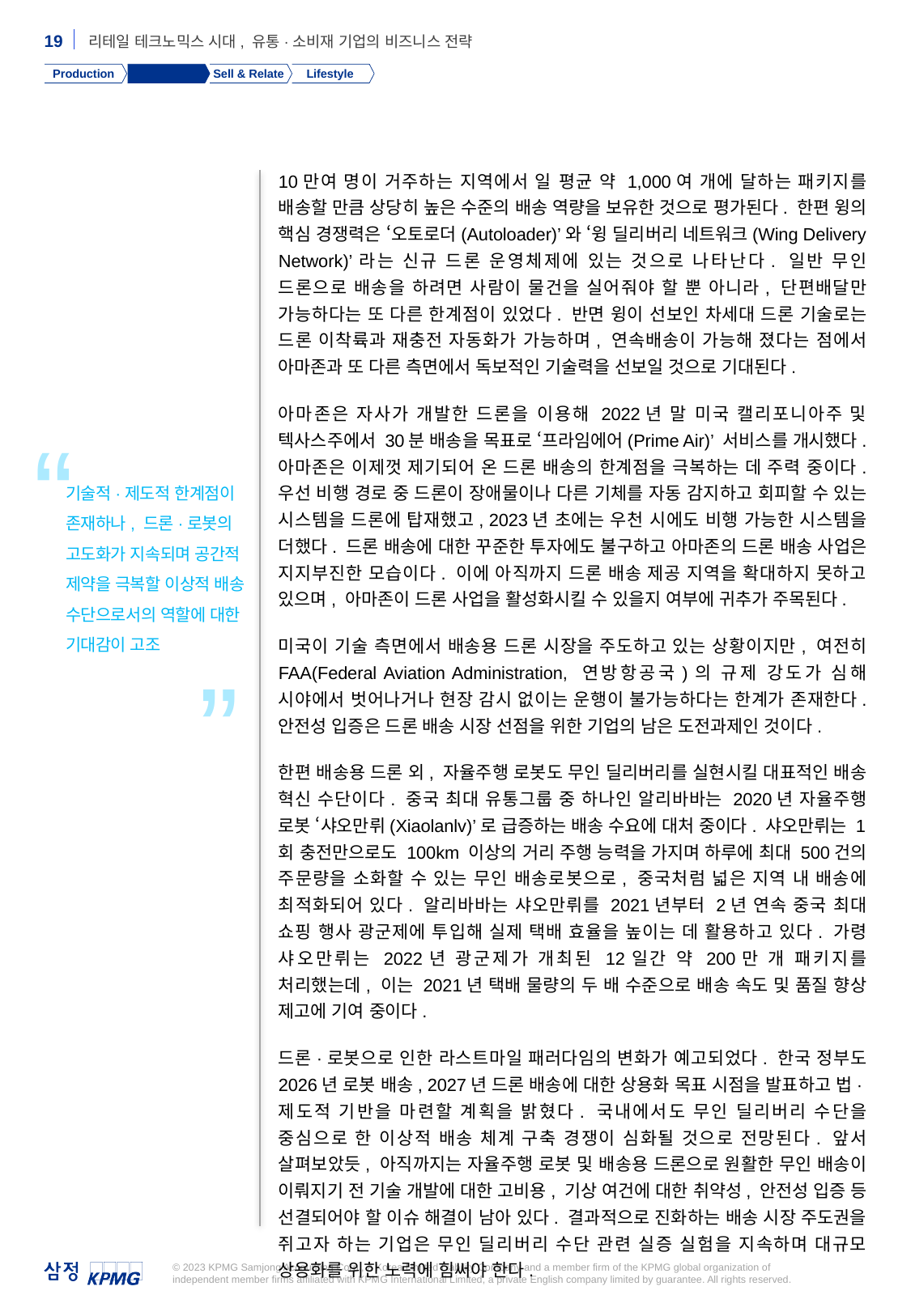

Production

Supply Chain
Sell & Relate
Lifestyle
10만여 명이 거주하는 지역에서 일 평균 약 1,000여 개에 달하는 패키지를 배송할 만큼 상당히 높은 수준의 배송 역량을 보유한 것으로 평가된다. 한편 윙의 핵심 경쟁력은 ‘오토로더(Autoloader)’와 ‘윙 딜리버리 네트워크(Wing Delivery Network)’라는 신규 드론 운영체제에 있는 것으로 나타난다. 일반 무인 드론으로 배송을 하려면 사람이 물건을 실어줘야 할 뿐 아니라, 단편배달만 가능하다는 또 다른 한계점이 있었다. 반면 윙이 선보인 차세대 드론 기술로는 드론 이착륙과 재충전 자동화가 가능하며, 연속배송이 가능해 졌다는 점에서 아마존과 또 다른 측면에서 독보적인 기술력을 선보일 것으로 기대된다.
아마존은 자사가 개발한 드론을 이용해 2022년 말 미국 캘리포니아주 및 텍사스주에서 30분 배송을 목표로 ‘프라임에어(Prime Air)’ 서비스를 개시했다. 아마존은 이제껏 제기되어 온 드론 배송의 한계점을 극복하는 데 주력 중이다. 우선 비행 경로 중 드론이 장애물이나 다른 기체를 자동 감지하고 회피할 수 있는 시스템을 드론에 탑재했고, 2023년 초에는 우천 시에도 비행 가능한 시스템을 더했다. 드론 배송에 대한 꾸준한 투자에도 불구하고 아마존의 드론 배송 사업은 지지부진한 모습이다. 이에 아직까지 드론 배송 제공 지역을 확대하지 못하고 있으며, 아마존이 드론 사업을 활성화시킬 수 있을지 여부에 귀추가 주목된다.
미국이 기술 측면에서 배송용 드론 시장을 주도하고 있는 상황이지만, 여전히 FAA(Federal Aviation Administration, 연방항공국)의 규제 강도가 심해 시야에서 벗어나거나 현장 감시 없이는 운행이 불가능하다는 한계가 존재한다. 안전성 입증은 드론 배송 시장 선점을 위한 기업의 남은 도전과제인 것이다.
한편 배송용 드론 외, 자율주행 로봇도 무인 딜리버리를 실현시킬 대표적인 배송 혁신 수단이다. 중국 최대 유통그룹 중 하나인 알리바바는 2020년 자율주행 로봇 ‘샤오만뤼(Xiaolanlv)’로 급증하는 배송 수요에 대처 중이다. 샤오만뤼는 1회 충전만으로도 100km 이상의 거리 주행 능력을 가지며 하루에 최대 500건의 주문량을 소화할 수 있는 무인 배송로봇으로, 중국처럼 넓은 지역 내 배송에 최적화되어 있다. 알리바바는 샤오만뤼를 2021년부터 2년 연속 중국 최대 쇼핑 행사 광군제에 투입해 실제 택배 효율을 높이는 데 활용하고 있다. 가령 샤오만뤼는 2022년 광군제가 개최된 12일간 약 200만 개 패키지를 처리했는데, 이는 2021년 택배 물량의 두 배 수준으로 배송 속도 및 품질 향상 제고에 기여 중이다.
드론·로봇으로 인한 라스트마일 패러다임의 변화가 예고되었다. 한국 정부도 2026년 로봇 배송, 2027년 드론 배송에 대한 상용화 목표 시점을 발표하고 법·제도적 기반을 마련할 계획을 밝혔다. 국내에서도 무인 딜리버리 수단을 중심으로 한 이상적 배송 체계 구축 경쟁이 심화될 것으로 전망된다. 앞서 살펴보았듯, 아직까지는 자율주행 로봇 및 배송용 드론으로 원활한 무인 배송이 이뤄지기 전 기술 개발에 대한 고비용, 기상 여건에 대한 취약성, 안전성 입증 등 선결되어야 할 이슈 해결이 남아 있다. 결과적으로 진화하는 배송 시장 주도권을 쥐고자 하는 기업은 무인 딜리버리 수단 관련 실증 실험을 지속하며 대규모 상용화를 위한 노력에 힘써야 한다.
“
기술적·제도적 한계점이 존재하나, 드론·로봇의 고도화가 지속되며 공간적 제약을 극복할 이상적 배송 수단으로서의 역할에 대한 기대감이 고조
”